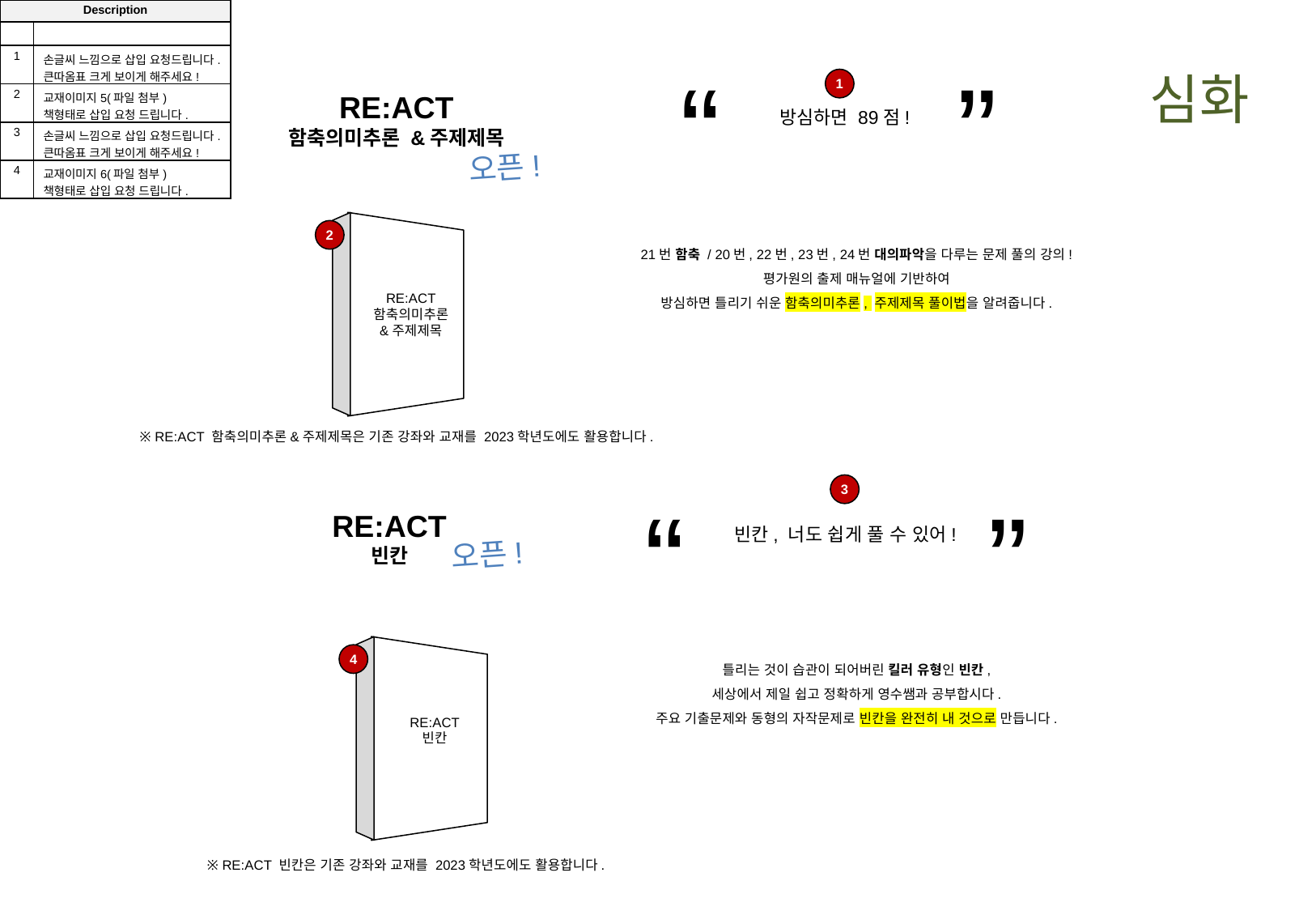

| Description |  |
| --- | --- |
|  |  |
| 1 | 손글씨 느낌으로 삽입 요청드립니다. 큰따옴표 크게 보이게 해주세요! |
| 2 | 교재이미지5(파일 첨부) 책형태로 삽입 요청 드립니다. |
| 3 | 손글씨 느낌으로 삽입 요청드립니다. 큰따옴표 크게 보이게 해주세요! |
| 4 | 교재이미지6(파일 첨부) 책형태로 삽입 요청 드립니다. |
“		 ”
방심하면 89점!
RE:ACT
함축의미추론 &주제제목
심화
1
오픈!

2
21번 함축 / 20번, 22번, 23번, 24번 대의파악을 다루는 문제 풀의 강의!
평가원의 출제 매뉴얼에 기반하여
방심하면 틀리기 쉬운 함축의미추론, 주제제목 풀이법을 알려줍니다.
RE:ACT
함축의미추론
&주제제목
※ RE:ACT 함축의미추론&주제제목은 기존 강좌와 교재를 2023학년도에도 활용합니다.
빈칸, 너도 쉽게 풀 수 있어!
RE:ACT
빈칸
3
“		   ”
오픈!

4
틀리는 것이 습관이 되어버린 킬러 유형인 빈칸,
세상에서 제일 쉽고 정확하게 영수쌤과 공부합시다.
주요 기출문제와 동형의 자작문제로 빈칸을 완전히 내 것으로 만듭니다.
RE:ACT
빈칸
※ RE:ACT 빈칸은 기존 강좌와 교재를 2023학년도에도 활용합니다.